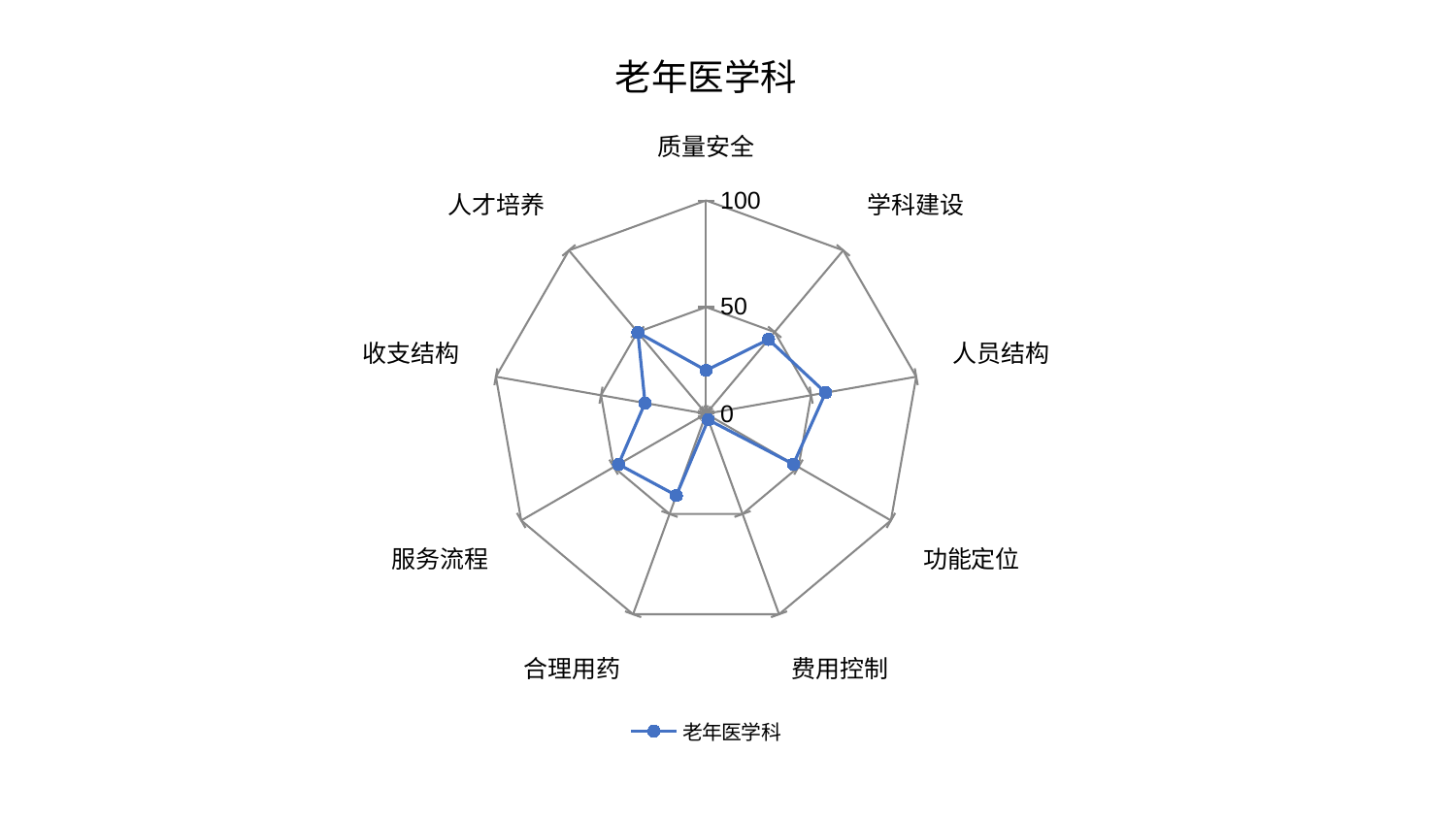

### Chart: 老年医学科

| Category | 老年医学科 |
|---|---|
| 质量安全 | 20.336767309780093 |
| 学科建设 | 45.52353277543403 |
| 人员结构 | 56.85614576825734 |
| 功能定位 | 47.26508988164416 |
| 费用控制 | 2.9847141671702047 |
| 合理用药 | 40.764415025345734 |
| 服务流程 | 47.37769672270717 |
| 收支结构 | 29.03871939426713 |
| 人才培养 | 49.73632536854584 |
107